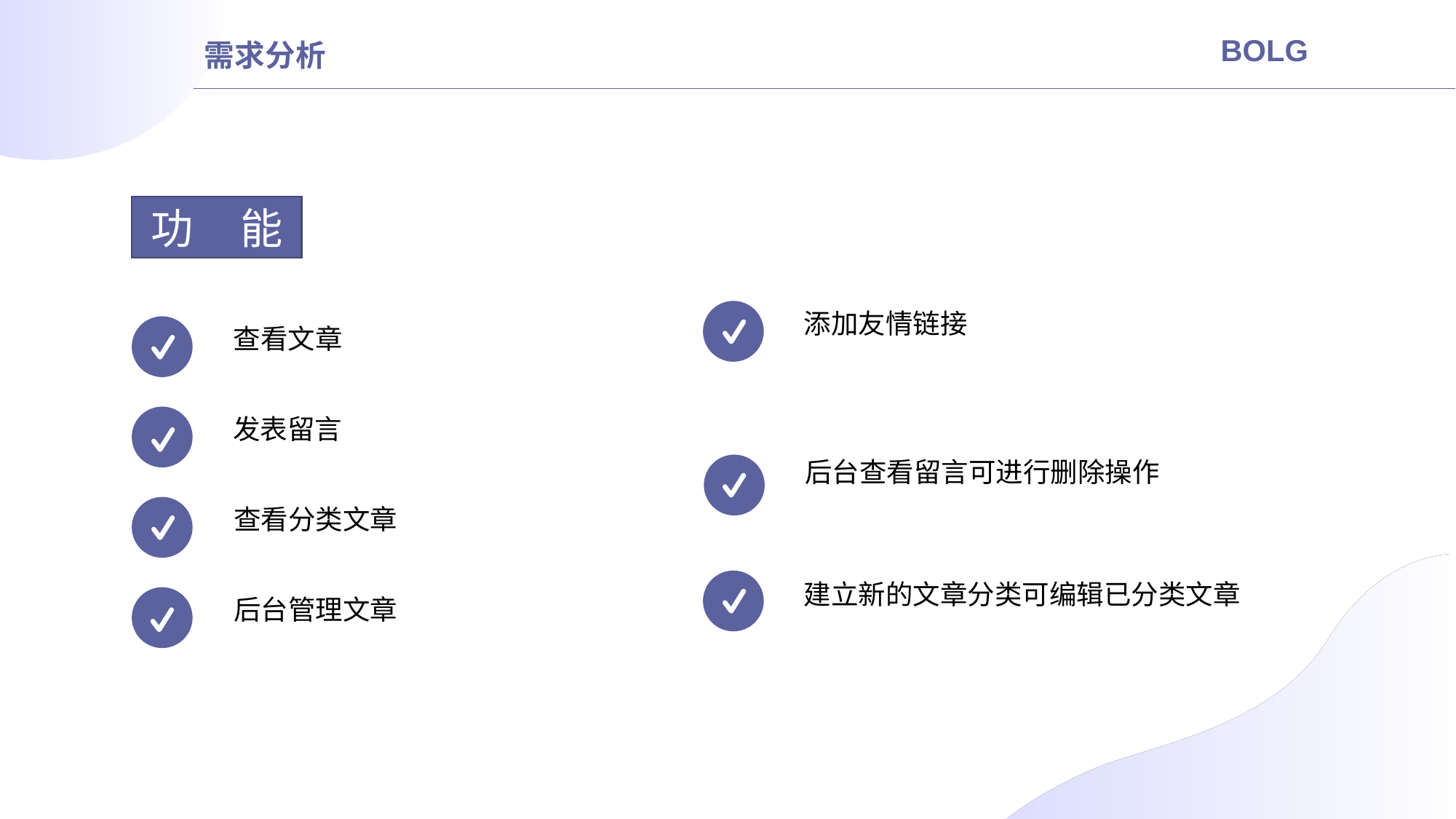

需求分析
BOLG
功     能
添加友情链接

后台查看留言可进行删除操作

建立新的文章分类可编辑已分类文章
查看文章

发表留言
查看分类文章

后台管理文章